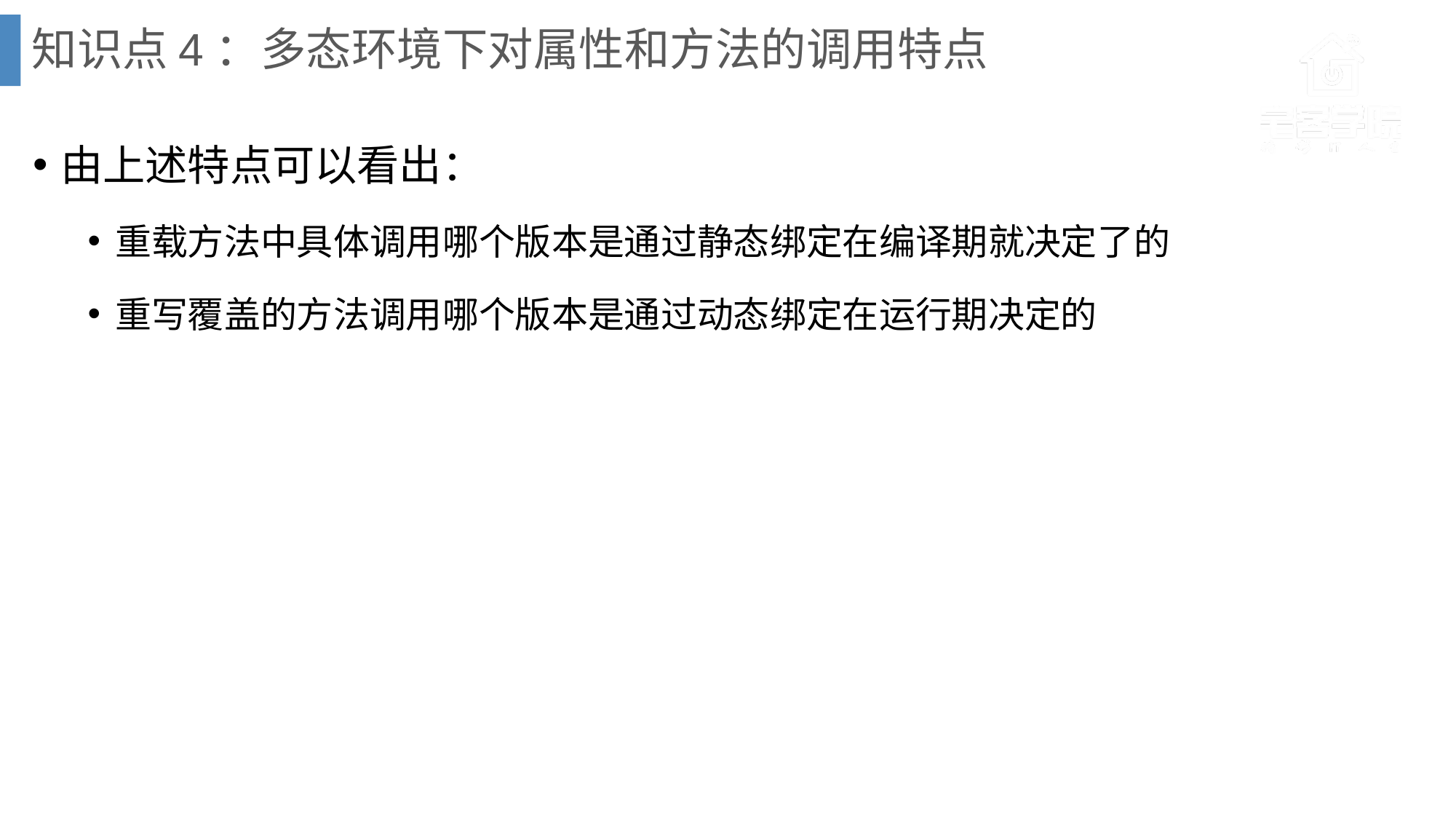

# 知识点4：多态环境下对属性和方法的调用特点
由上述特点可以看出：
重载方法中具体调用哪个版本是通过静态绑定在编译期就决定了的
重写覆盖的方法调用哪个版本是通过动态绑定在运行期决定的